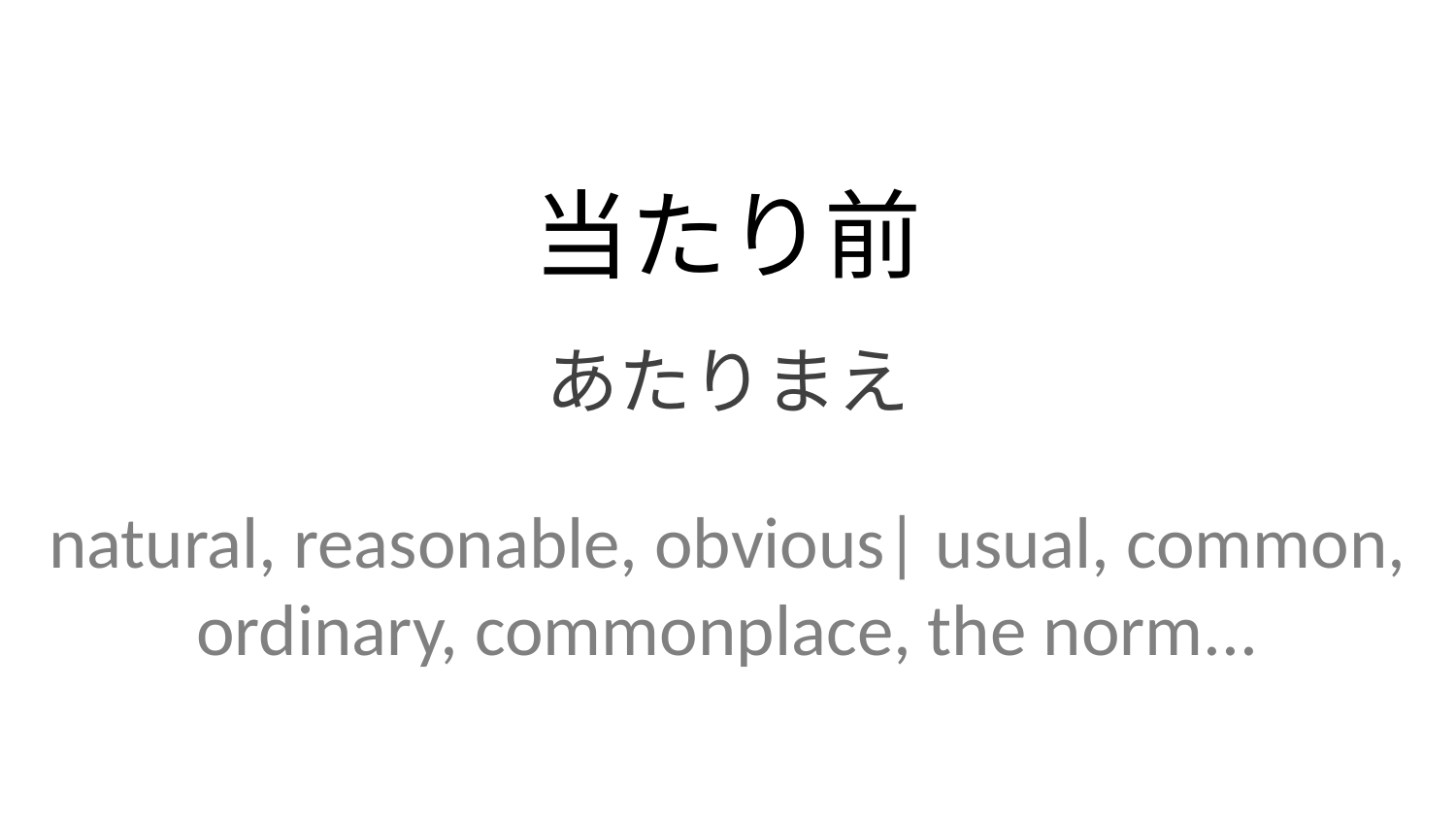

当たり前

あたりまえ
natural, reasonable, obvious| usual, common, ordinary, commonplace, the norm...